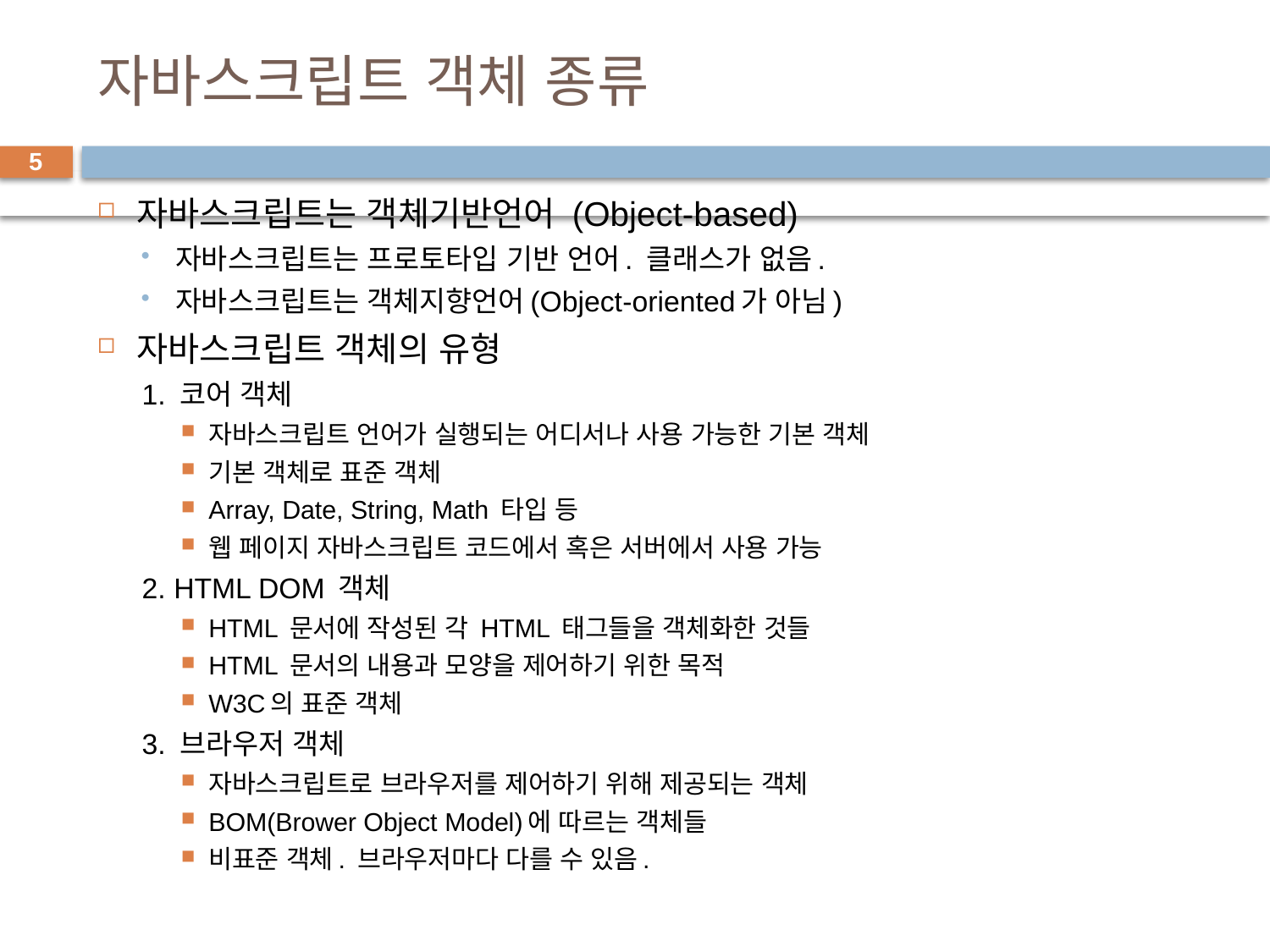

# 자바스크립트 객체 종류
5
자바스크립트는 객체기반언어 (Object-based)
자바스크립트는 프로토타입 기반 언어. 클래스가 없음.
자바스크립트는 객체지향언어(Object-oriented가 아님)
자바스크립트 객체의 유형
1. 코어 객체
자바스크립트 언어가 실행되는 어디서나 사용 가능한 기본 객체
기본 객체로 표준 객체
Array, Date, String, Math 타입 등
웹 페이지 자바스크립트 코드에서 혹은 서버에서 사용 가능
2. HTML DOM 객체
HTML 문서에 작성된 각 HTML 태그들을 객체화한 것들
HTML 문서의 내용과 모양을 제어하기 위한 목적
W3C의 표준 객체
3. 브라우저 객체
자바스크립트로 브라우저를 제어하기 위해 제공되는 객체
BOM(Brower Object Model)에 따르는 객체들
비표준 객체. 브라우저마다 다를 수 있음.